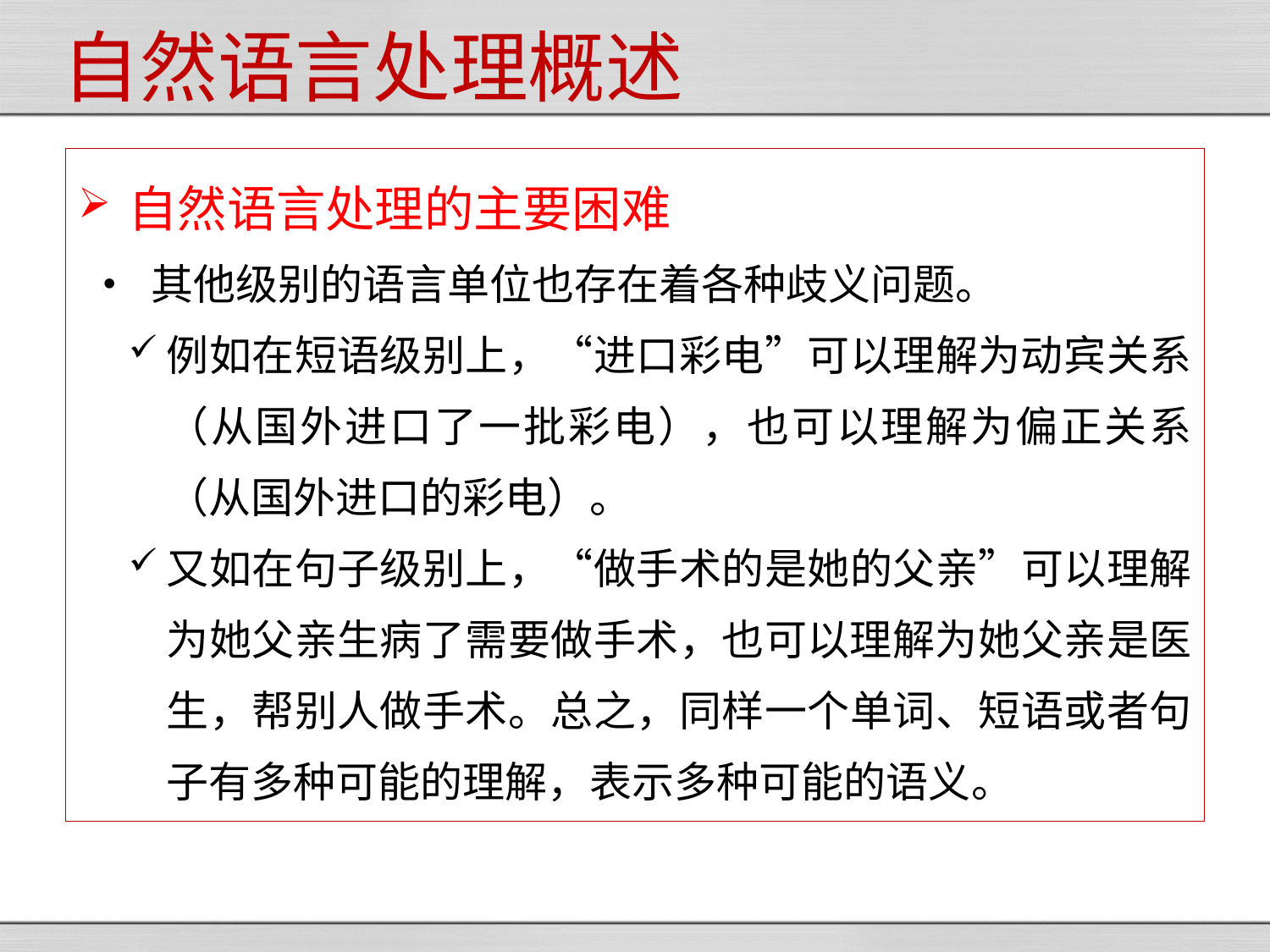

自然语言处理概述
自然语言处理的主要困难
其他级别的语言单位也存在着各种歧义问题。
例如在短语级别上，“进口彩电”可以理解为动宾关系（从国外进口了一批彩电），也可以理解为偏正关系（从国外进口的彩电）。
又如在句子级别上，“做手术的是她的父亲”可以理解为她父亲生病了需要做手术，也可以理解为她父亲是医生，帮别人做手术。总之，同样一个单词、短语或者句子有多种可能的理解，表示多种可能的语义。